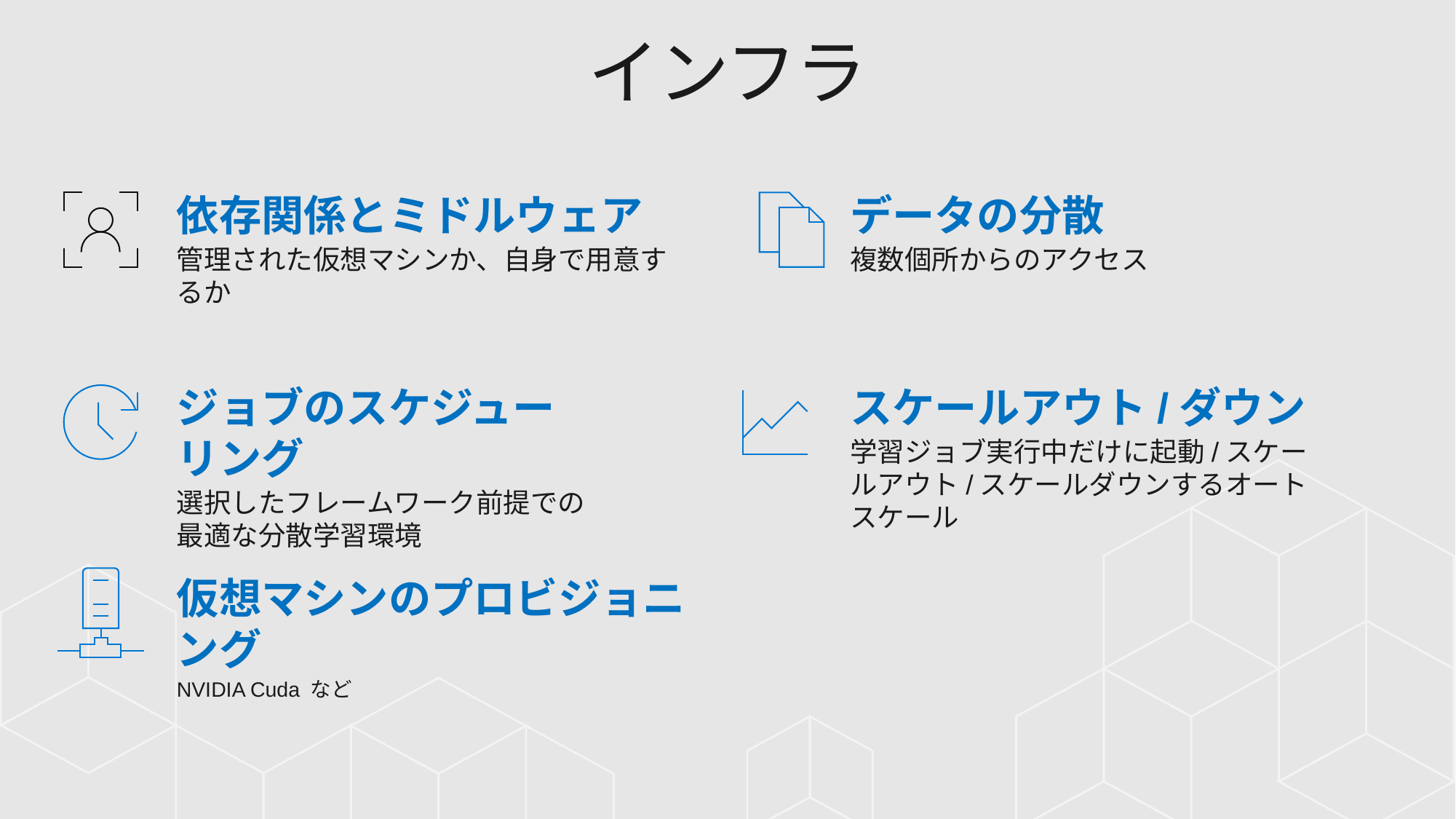

# インフラ
依存関係とミドルウェア
管理された仮想マシンか、自身で用意するか
データの分散
複数個所からのアクセス

ジョブのスケジューリング
選択したフレームワーク前提での最適な分散学習環境
スケールアウト/ダウン
学習ジョブ実行中だけに起動/スケールアウト/スケールダウンするオートスケール

仮想マシンのプロビジョニング
NVIDIA Cuda など